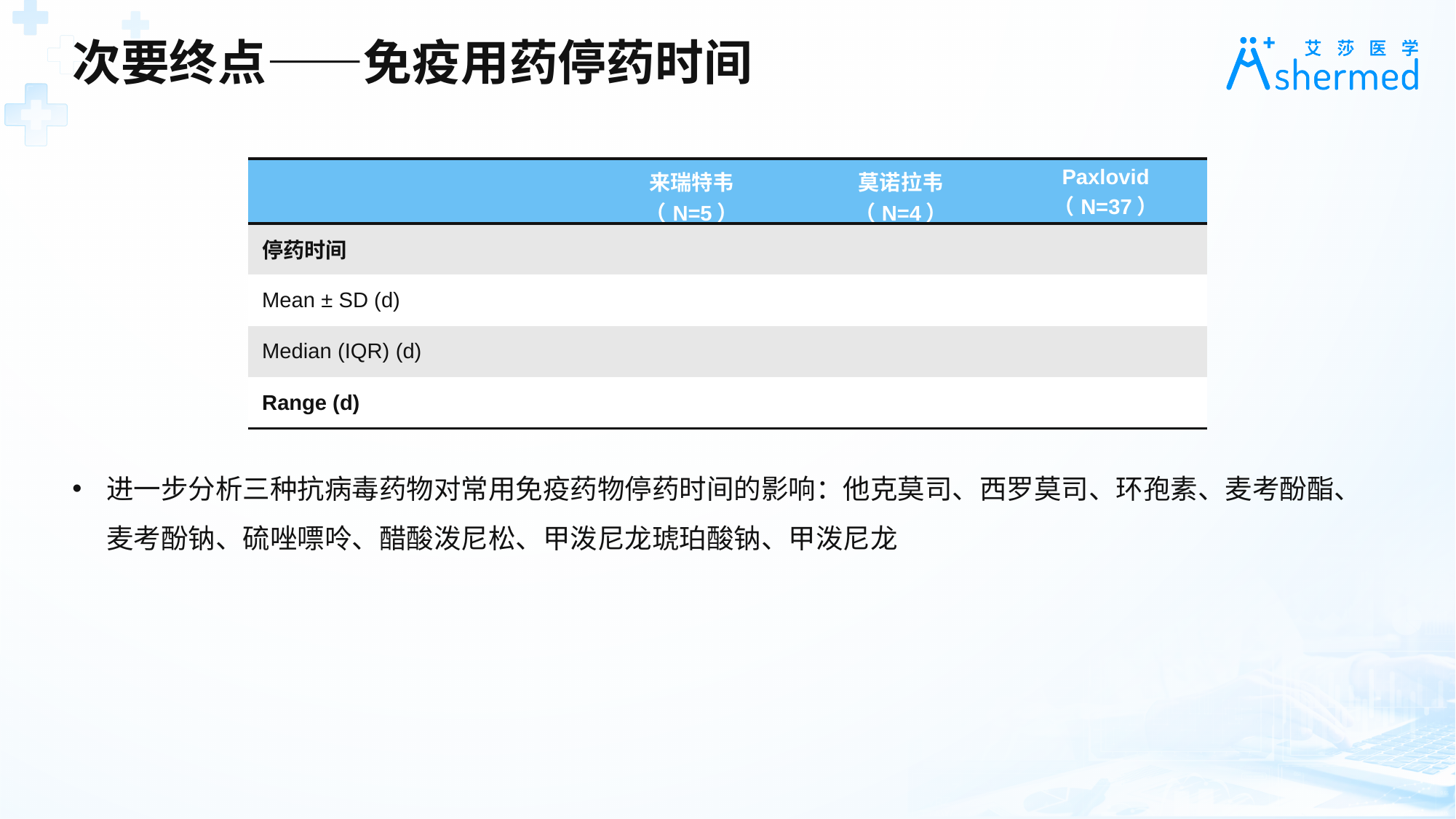

次要终点——免疫用药停药时间
|  | 来瑞特韦 （N=5） | 莫诺拉韦 （N=4） | Paxlovid （N=37） |
| --- | --- | --- | --- |
| 停药时间 |  |  |  |
| Mean ± SD (d) |  |  |  |
| Median (IQR) (d) |  |  |  |
| Range (d) |  |  |  |
进一步分析三种抗病毒药物对常用免疫药物停药时间的影响：他克莫司、西罗莫司、环孢素、麦考酚酯、麦考酚钠、硫唑嘌呤、醋酸泼尼松、甲泼尼龙琥珀酸钠、甲泼尼龙